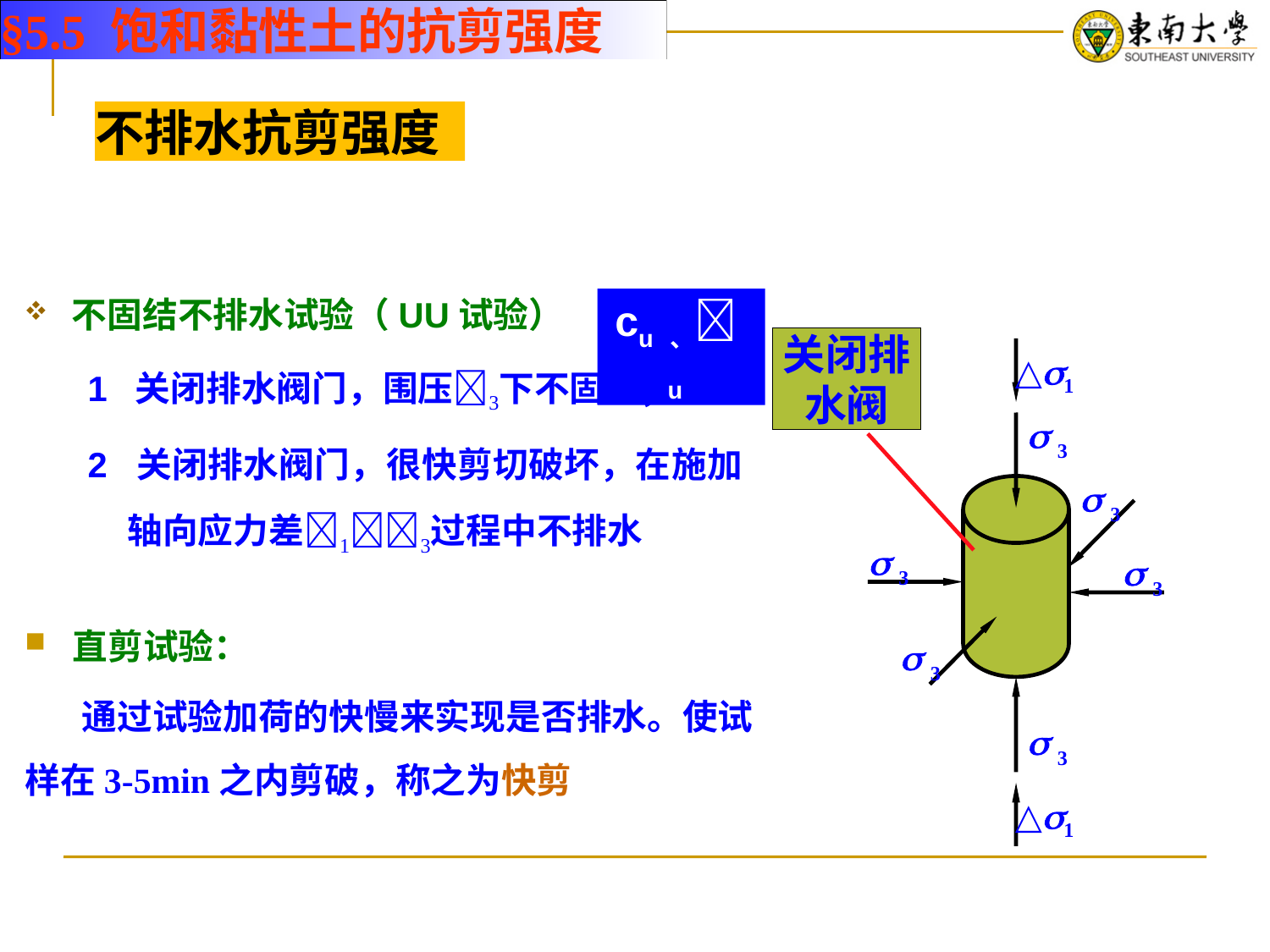

§5.5 饱和黏性土的抗剪强度
不排水抗剪强度
不固结不排水试验（UU试验）
1  关闭排水阀门，围压σ3下不固结；
2  关闭排水阀门，很快剪切破坏，在施加轴向应力差σ1−σ3过程中不排水
cu 、ϕu
关闭排水阀

△σ1

△σ1

σ 3

σ 3

σ 3
σ 3

σ 3

σ 3

直剪试验：
      通过试验加荷的快慢来实现是否排水。使试样在3-5min之内剪破，称之为快剪